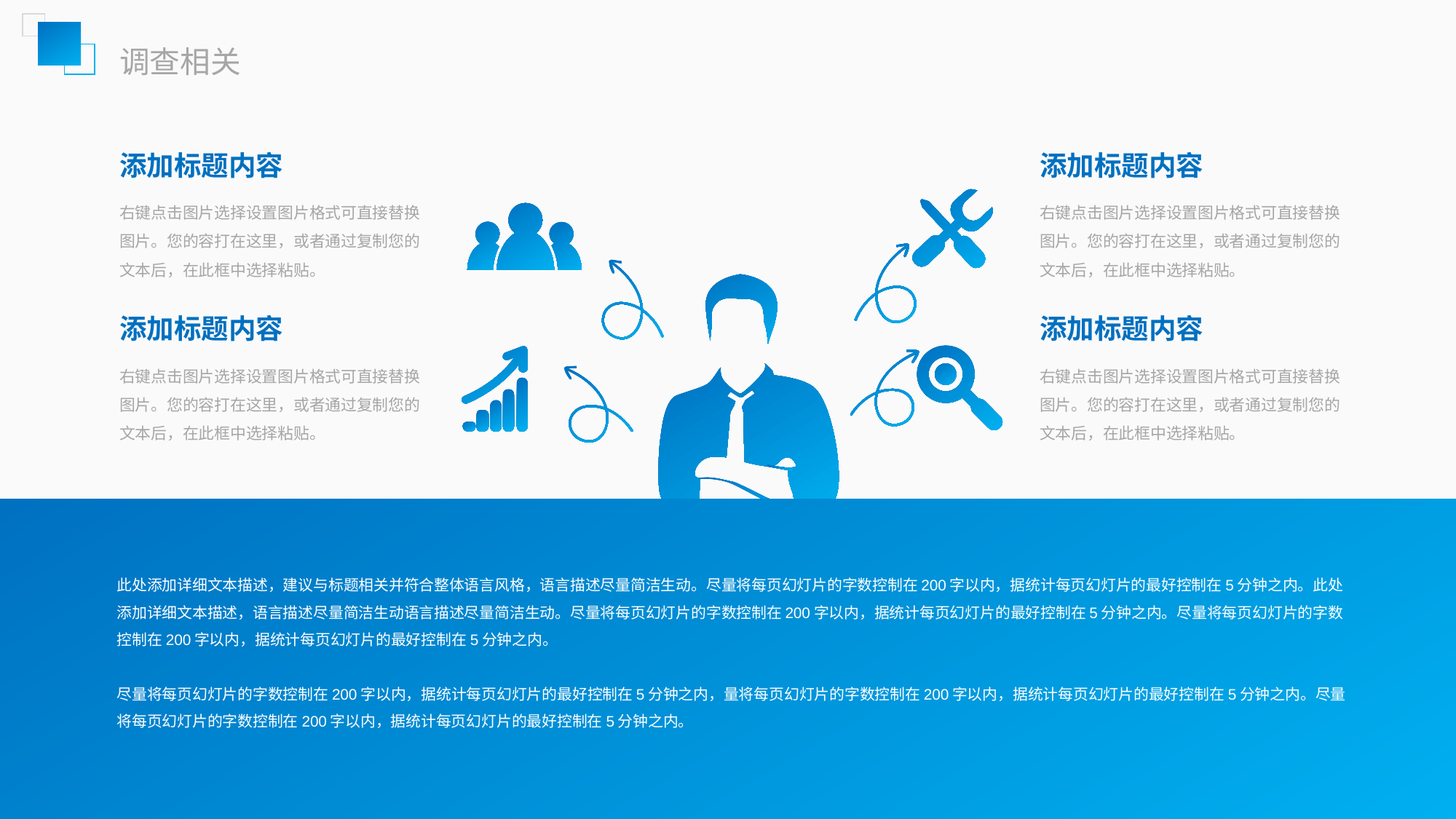

调查相关

添加标题内容
右键点击图片选择设置图片格式可直接替换图片。您的容打在这里，或者通过复制您的文本后，在此框中选择粘贴。
添加标题内容
右键点击图片选择设置图片格式可直接替换图片。您的容打在这里，或者通过复制您的文本后，在此框中选择粘贴。

添加标题内容
右键点击图片选择设置图片格式可直接替换图片。您的容打在这里，或者通过复制您的文本后，在此框中选择粘贴。
添加标题内容
右键点击图片选择设置图片格式可直接替换图片。您的容打在这里，或者通过复制您的文本后，在此框中选择粘贴。

此处添加详细文本描述，建议与标题相关并符合整体语言风格，语言描述尽量简洁生动。尽量将每页幻灯片的字数控制在200字以内，据统计每页幻灯片的最好控制在5分钟之内。此处添加详细文本描述，语言描述尽量简洁生动语言描述尽量简洁生动。尽量将每页幻灯片的字数控制在200字以内，据统计每页幻灯片的最好控制在5分钟之内。尽量将每页幻灯片的字数控制在200字以内，据统计每页幻灯片的最好控制在5分钟之内。

尽量将每页幻灯片的字数控制在200字以内，据统计每页幻灯片的最好控制在5分钟之内，量将每页幻灯片的字数控制在200字以内，据统计每页幻灯片的最好控制在5分钟之内。尽量将每页幻灯片的字数控制在200字以内，据统计每页幻灯片的最好控制在5分钟之内。
Introduction Of Atmospheric  Business
 Plan Startup Plan PPT Template,
Complete Framework